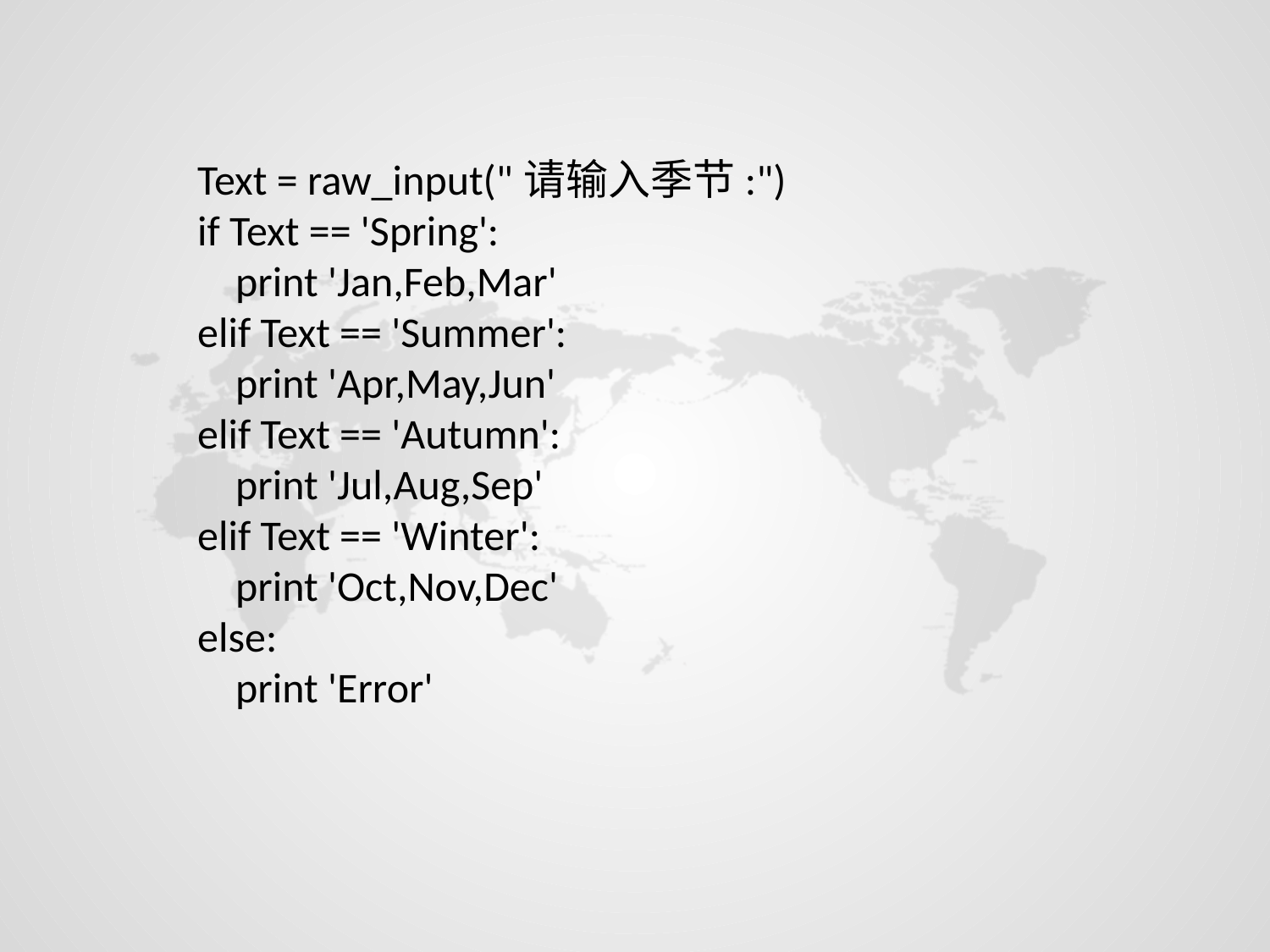

Text = raw_input("请输入季节:")
if Text == 'Spring':
    print 'Jan,Feb,Mar'
elif Text == 'Summer':
    print 'Apr,May,Jun'
elif Text == 'Autumn':
    print 'Jul,Aug,Sep'
elif Text == 'Winter':
    print 'Oct,Nov,Dec'
else:
    print 'Error'